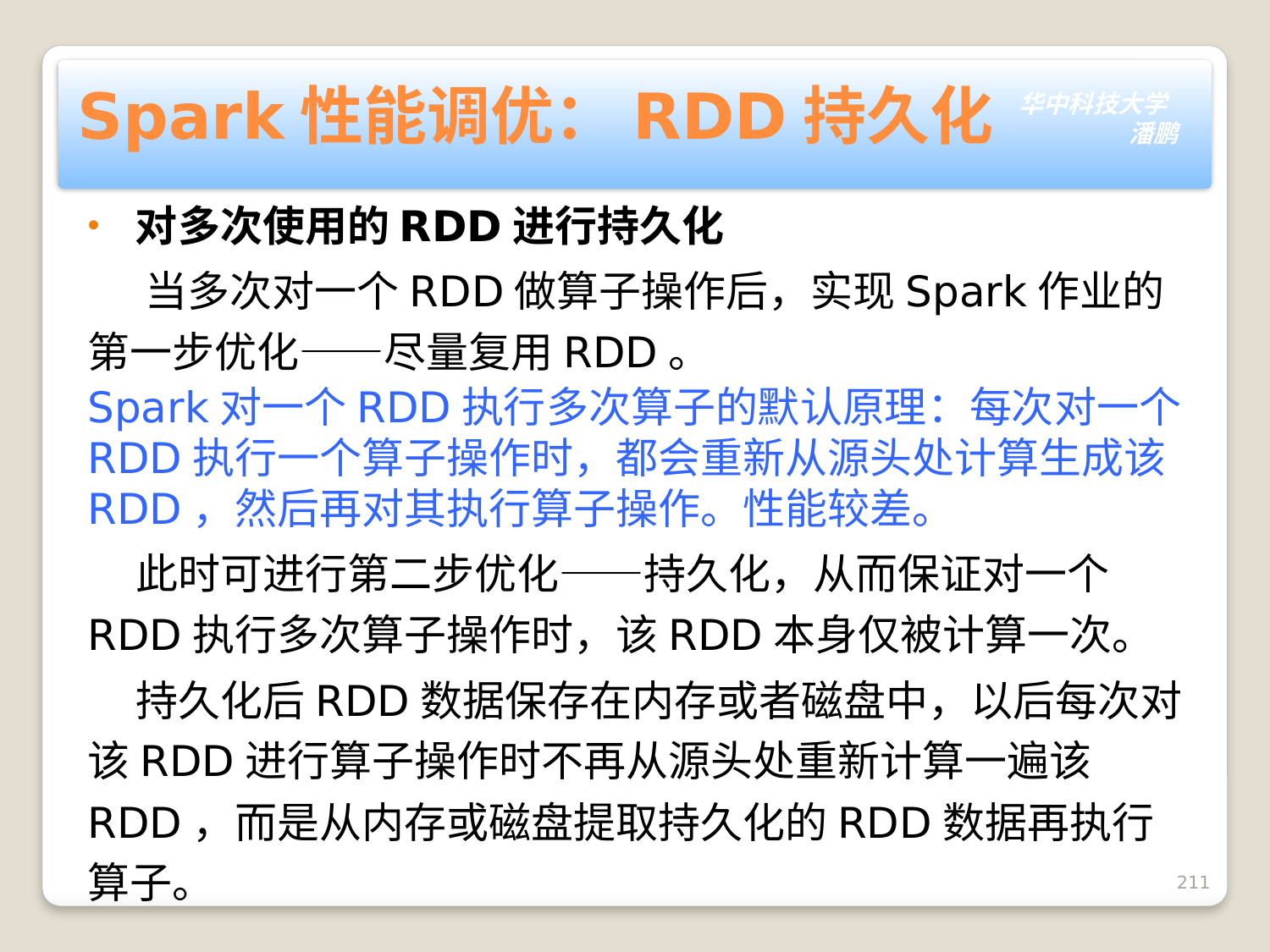

# Spark性能调优：RDD持久化
对多次使用的RDD进行持久化
     当多次对一个RDD做算子操作后，实现Spark作业的第一步优化——尽量复用RDD。
Spark对一个RDD执行多次算子的默认原理：每次对一个RDD执行一个算子操作时，都会重新从源头处计算生成该RDD，然后再对其执行算子操作。性能较差。
    此时可进行第二步优化——持久化，从而保证对一个RDD执行多次算子操作时，该RDD本身仅被计算一次。
    持久化后RDD数据保存在内存或者磁盘中，以后每次对该RDD进行算子操作时不再从源头处重新计算一遍该RDD，而是从内存或磁盘提取持久化的RDD数据再执行算子。
211